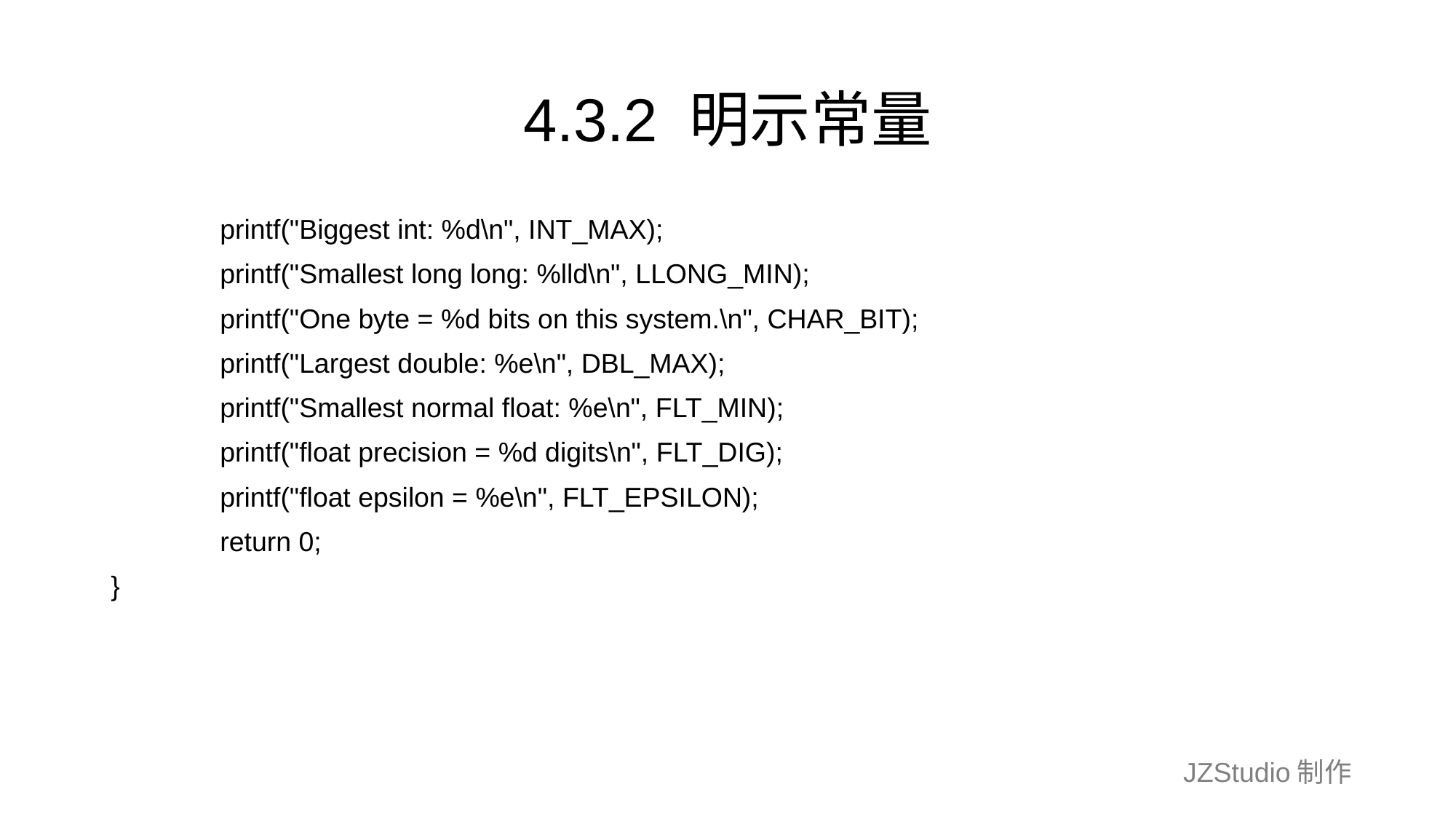

# 4.3.2 明示常量
	printf("Biggest int: %d\n", INT_MAX);
	printf("Smallest long long: %lld\n", LLONG_MIN);
	printf("One byte = %d bits on this system.\n", CHAR_BIT);
	printf("Largest double: %e\n", DBL_MAX);
	printf("Smallest normal float: %e\n", FLT_MIN);
	printf("float precision = %d digits\n", FLT_DIG);
	printf("float epsilon = %e\n", FLT_EPSILON);
	return 0;
}